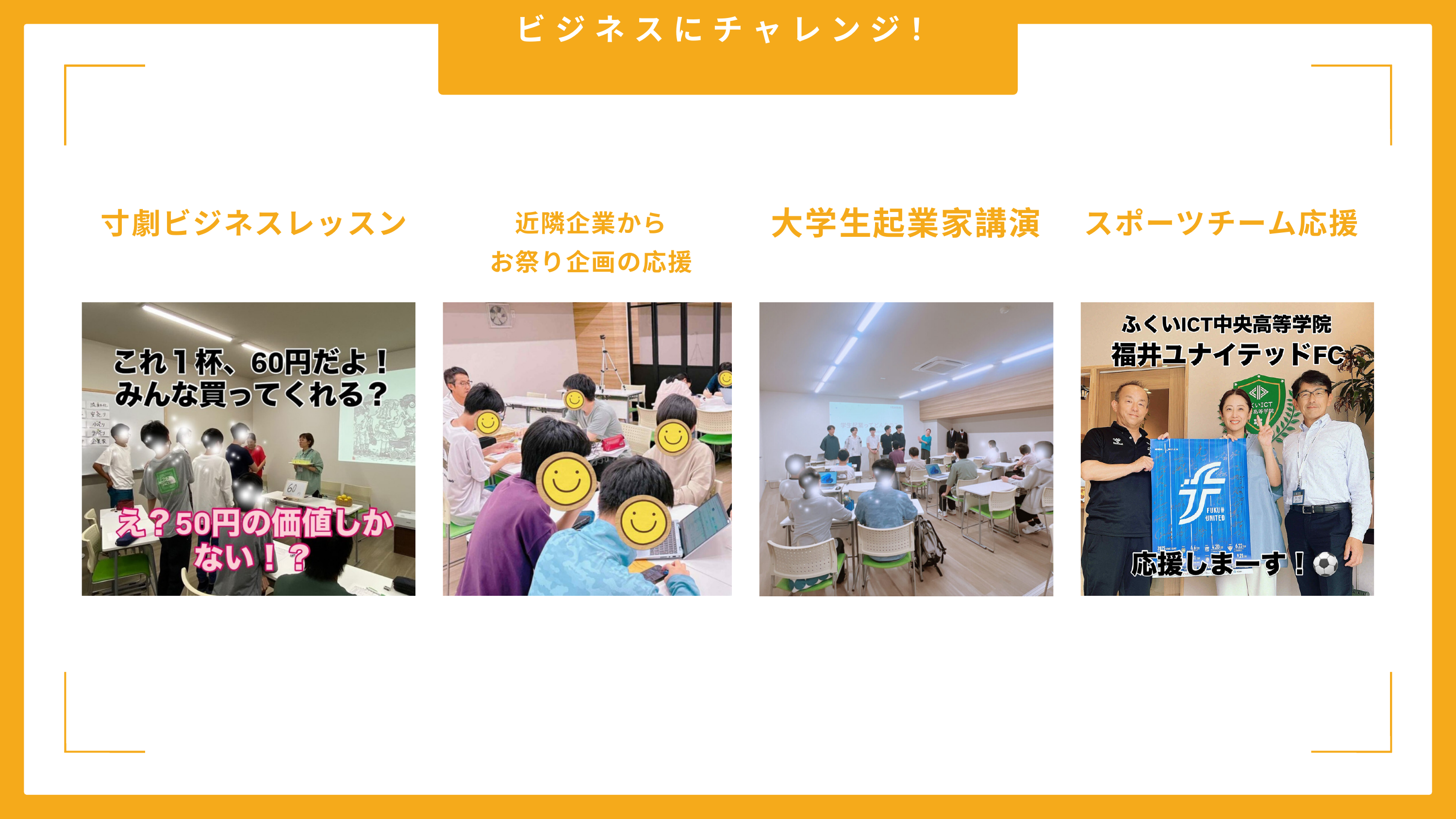

ビジネスにチャレンジ！

大学生起業家講演
寸劇ビジネスレッスン
スポーツチーム応援
近隣企業から
お祭り企画の応援